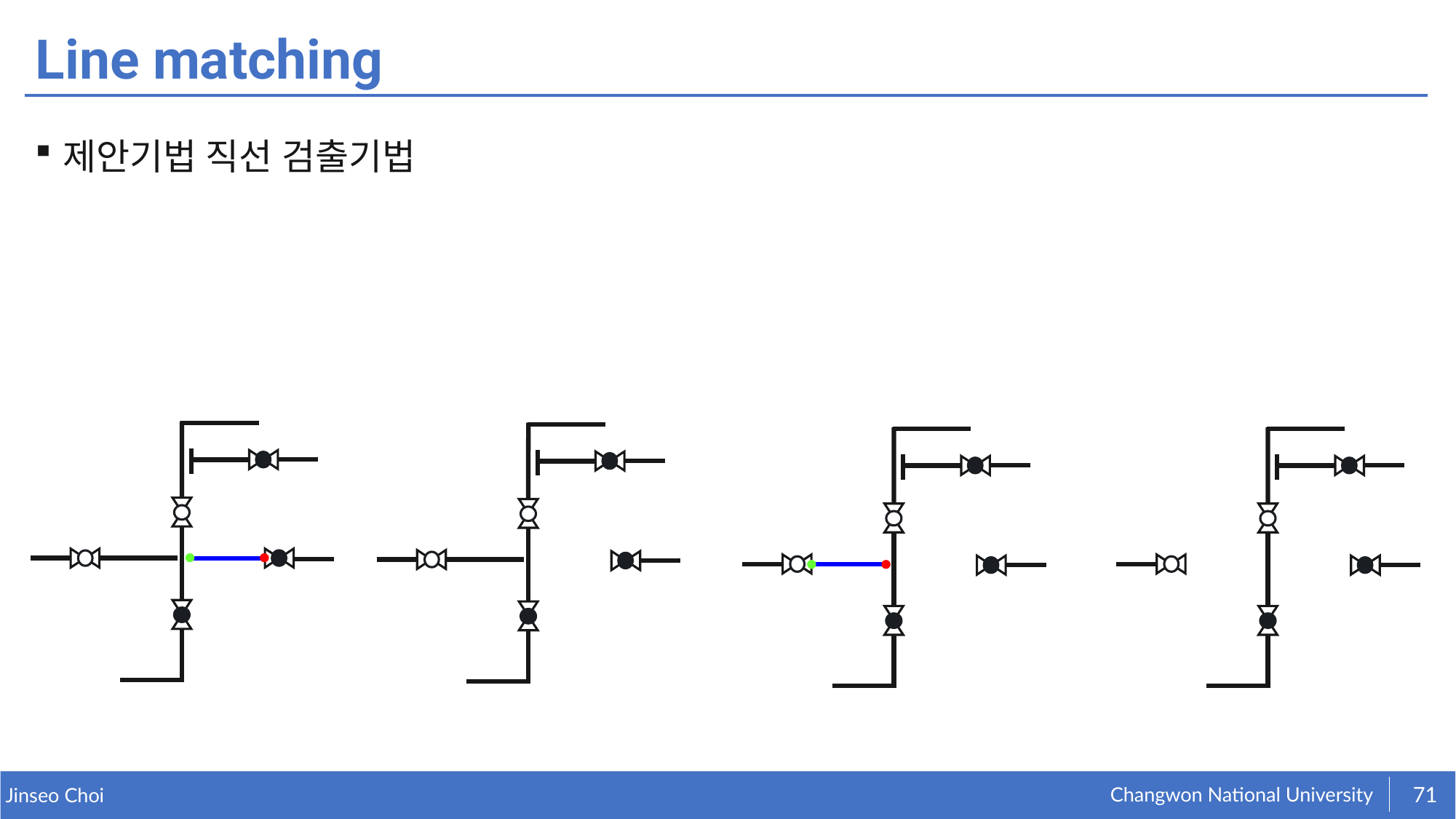

# Line matching
제안기법 직선 검출기법

71